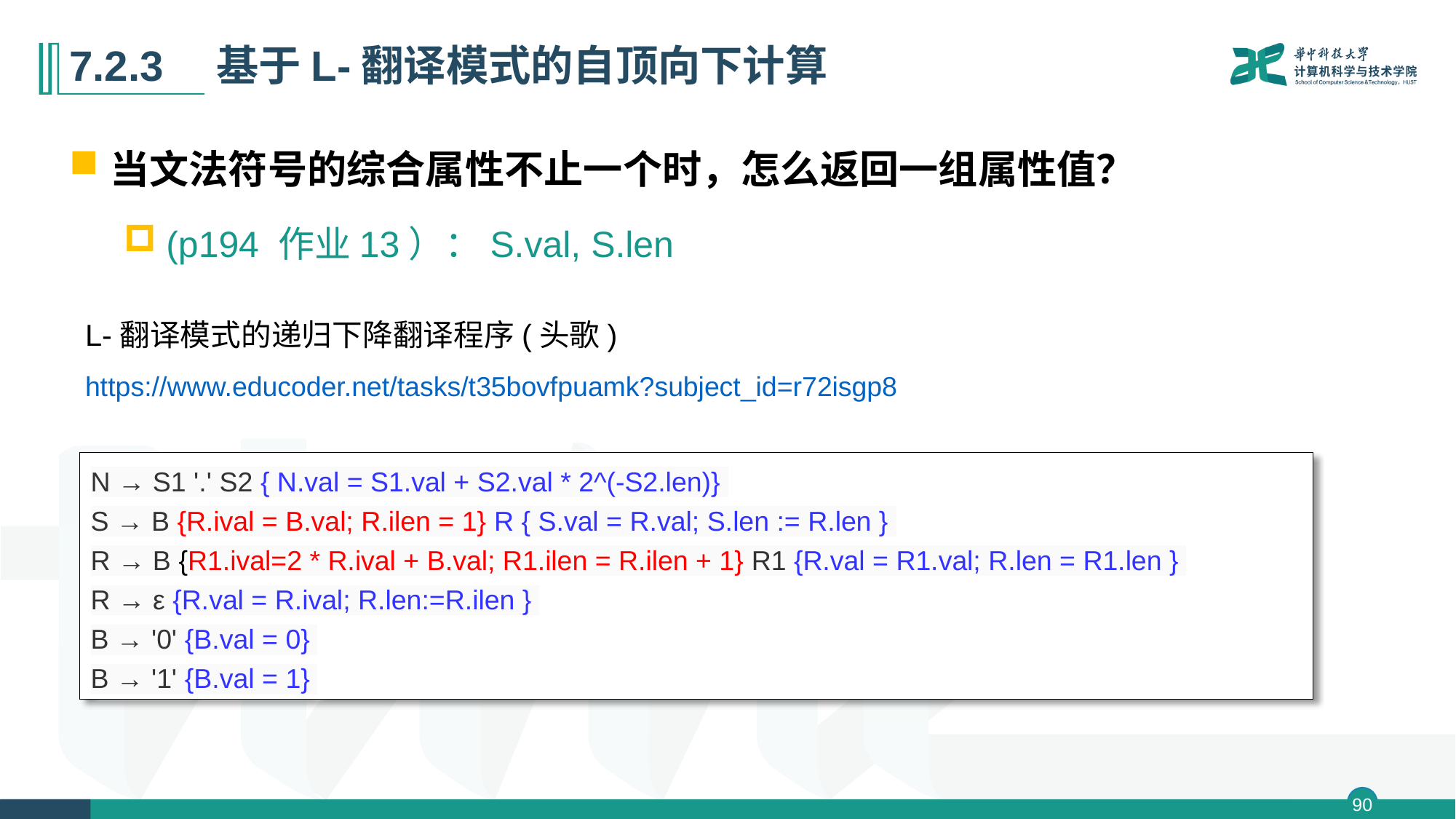

# 7.2.3　基于L-翻译模式的自顶向下计算
当文法符号的综合属性不止一个时，怎么返回一组属性值？
(p194 作业13）：S.val, S.len
L-翻译模式的递归下降翻译程序(头歌)
https://www.educoder.net/tasks/t35bovfpuamk?subject_id=r72isgp8

N → S1 '.' S2 { N.val = S1.val + S2.val * 2^(-S2.len)}
S → B {R.ival = B.val; R.ilen = 1} R { S.val = R.val; S.len := R.len }
R → B {R1.ival=2 * R.ival + B.val; R1.ilen = R.ilen + 1} R1 {R.val = R1.val; R.len = R1.len }
R → ε {R.val = R.ival; R.len:=R.ilen }
B → '0' {B.val = 0}
B → '1' {B.val = 1}